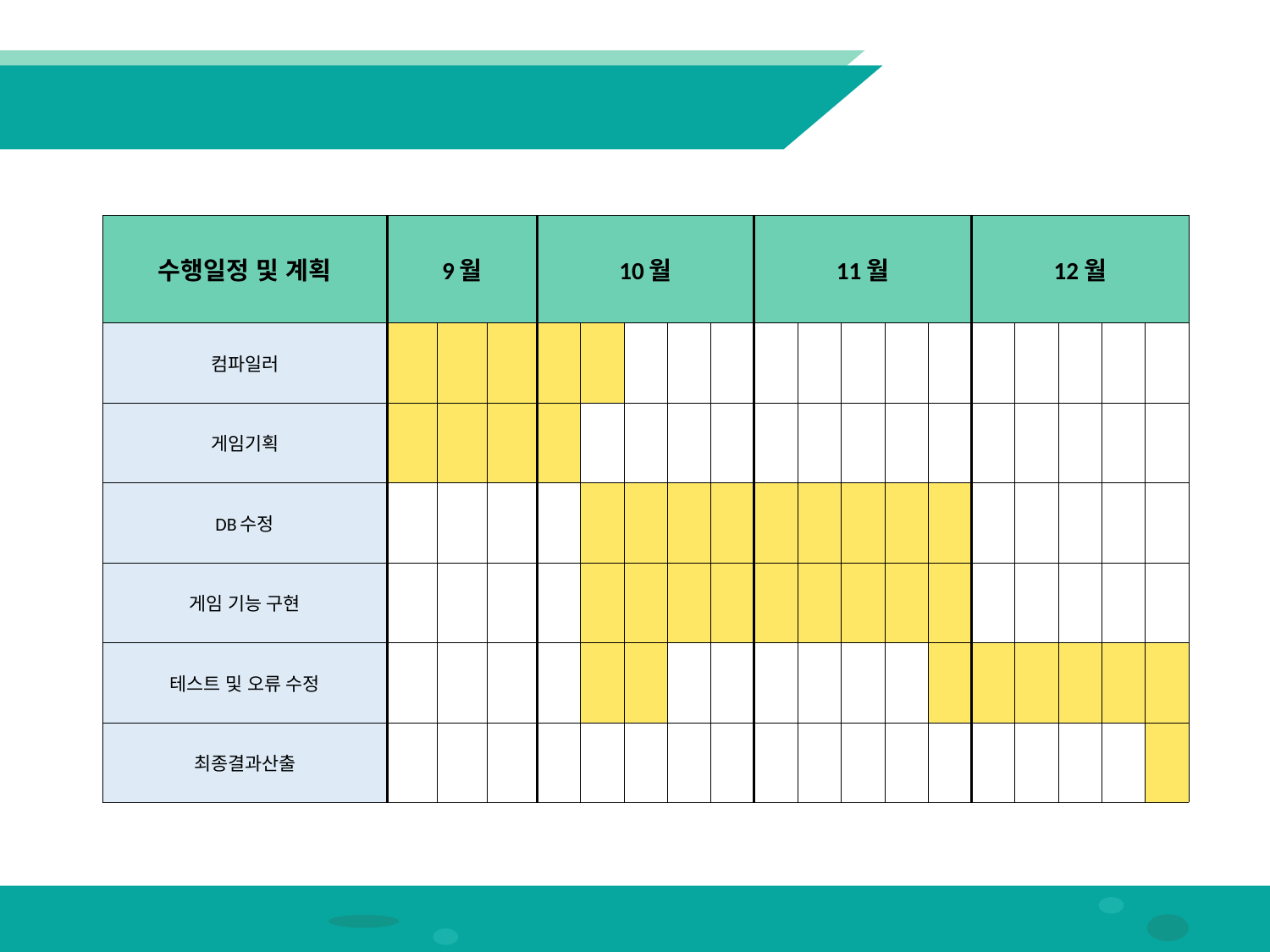

진행계획

| 수행일정 및 계획 | 9월 |  |  | 10월 |  |  |  |  | 11월 |  |  |  |  | 12월 |  |  |  |  |
| --- | --- | --- | --- | --- | --- | --- | --- | --- | --- | --- | --- | --- | --- | --- | --- | --- | --- | --- |
| 컴파일러 |  |  |  |  |  |  |  |  |  |  |  |  |  |  |  |  |  |  |
| 게임기획 |  |  |  |  |  |  |  |  |  |  |  |  |  |  |  |  |  |  |
| DB수정 |  |  |  |  |  |  |  |  |  |  |  |  |  |  |  |  |  |  |
| 게임 기능 구현 |  |  |  |  |  |  |  |  |  |  |  |  |  |  |  |  |  |  |
| 테스트 및 오류 수정 |  |  |  |  |  |  |  |  |  |  |  |  |  |  |  |  |  |  |
| 최종결과산출 |  |  |  |  |  |  |  |  |  |  |  |  |  |  |  |  |  |  |